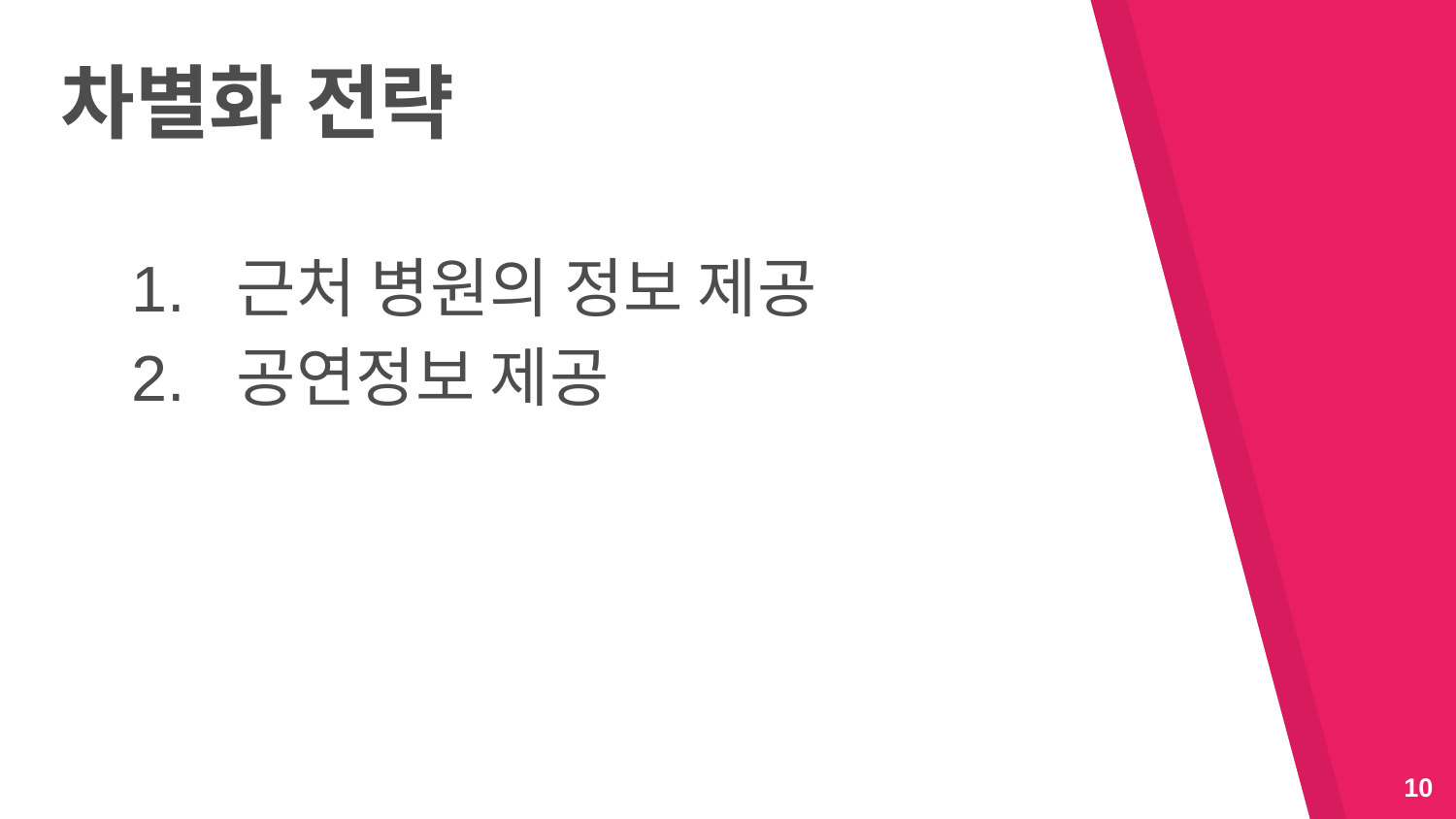

차별화 전략
1.  근처 병원의 정보 제공
2.  공연정보 제공
10